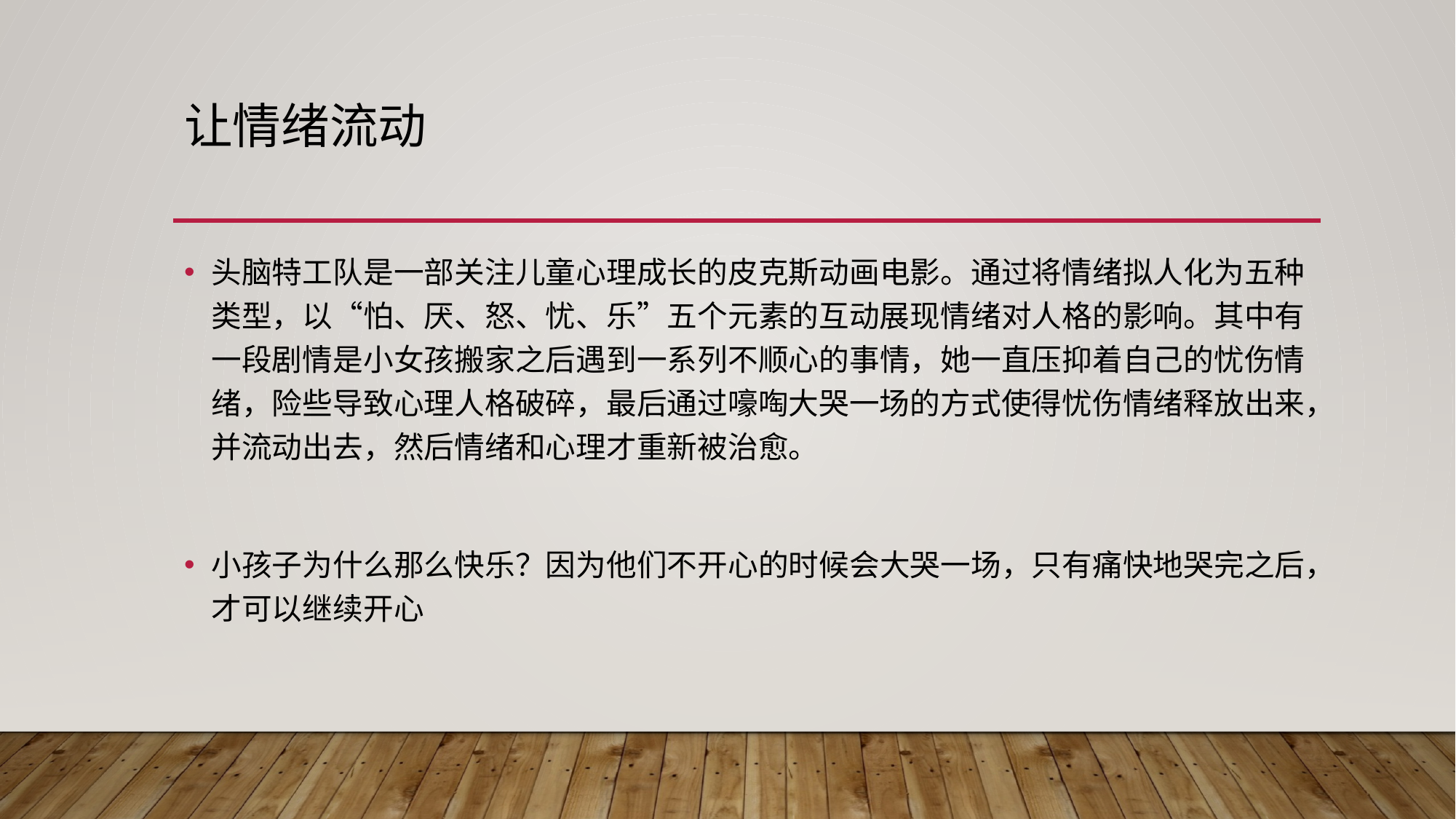

# 让情绪流动
头脑特工队是一部关注儿童心理成长的皮克斯动画电影。通过将情绪拟人化为五种类型，以“怕、厌、怒、忧、乐”五个元素的互动展现情绪对人格的影响。其中有一段剧情是小女孩搬家之后遇到一系列不顺心的事情，她一直压抑着自己的忧伤情绪，险些导致心理人格破碎，最后通过嚎啕大哭一场的方式使得忧伤情绪释放出来，并流动出去，然后情绪和心理才重新被治愈。

小孩子为什么那么快乐？因为他们不开心的时候会大哭一场，只有痛快地哭完之后，才可以继续开心